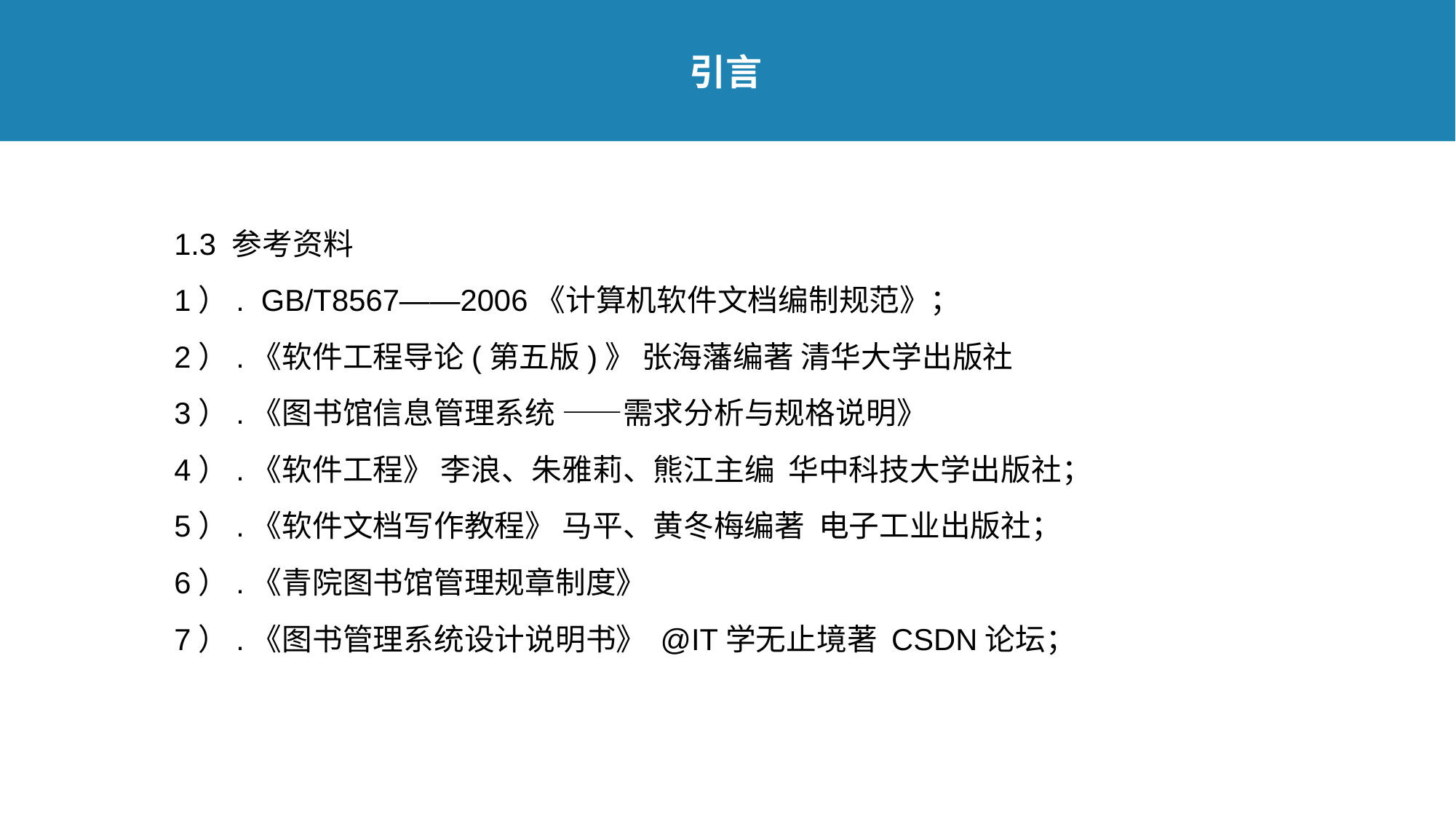

引言
1.3 参考资料
1）.  GB/T8567——2006《计算机软件文档编制规范》；
2）.《软件工程导论(第五版)》 张海藩编著 清华大学出版社
3）.《图书馆信息管理系统 ——需求分析与规格说明》
4）.《软件工程》 李浪、朱雅莉、熊江主编  华中科技大学出版社；
5）.《软件文档写作教程》 马平、黄冬梅编著  电子工业出版社；
6）.《青院图书馆管理规章制度》
7）.《图书管理系统设计说明书》 @IT学无止境著 CSDN论坛；